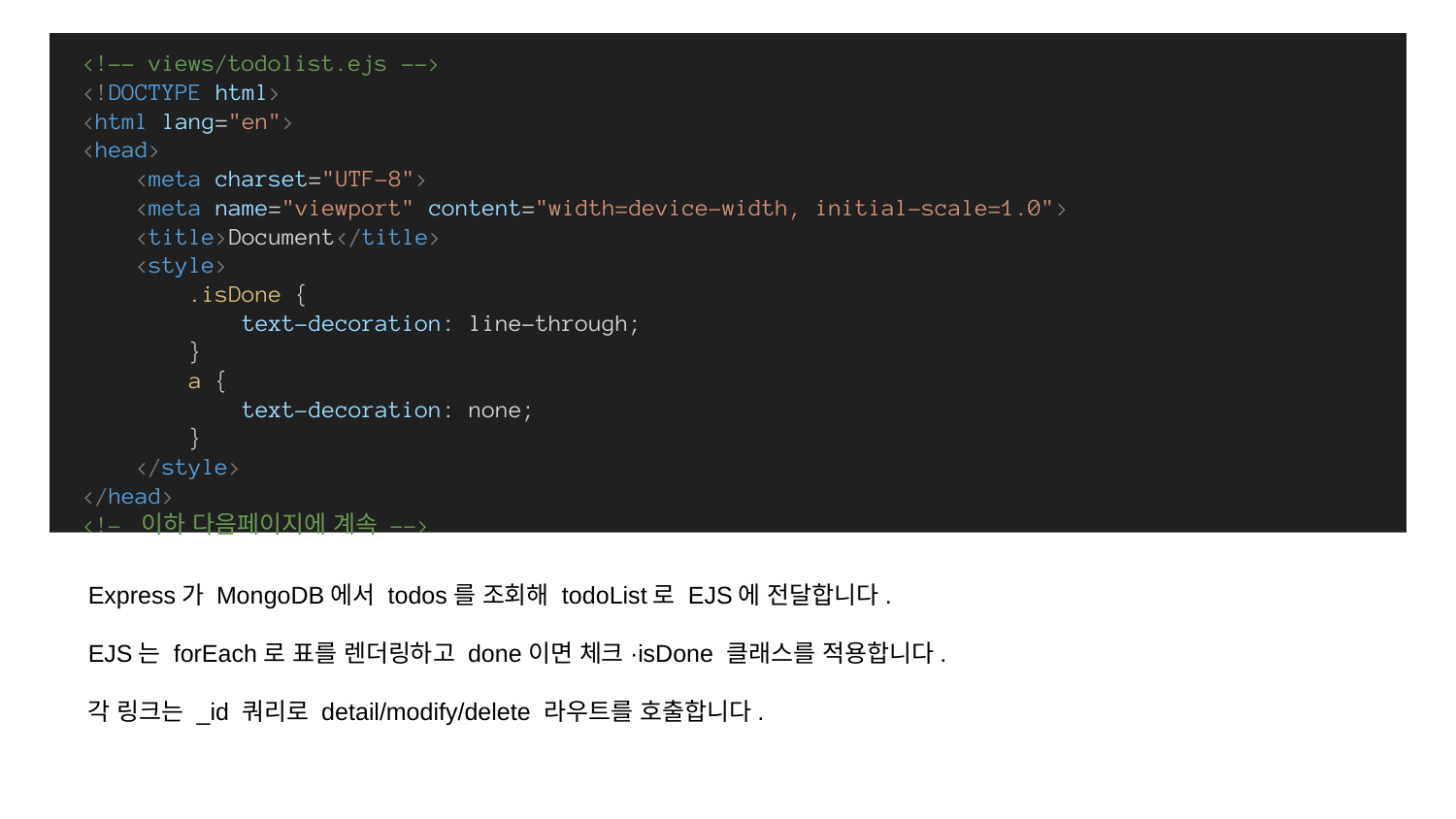

<!-- views/todolist.ejs -->
<!DOCTYPE html>
<html lang="en">
<head>
    <meta charset="UTF-8">
    <meta name="viewport" content="width=device-width, initial-scale=1.0">
    <title>Document</title>
    <style>
        .isDone {
            text-decoration: line-through;
        }
        a {
            text-decoration: none;
        }
    </style>
</head>
<!– 이하 다음페이지에 계속 -->

Express가 MongoDB에서 todos를 조회해 todoList로 EJS에 전달합니다.

EJS는 forEach로 표를 렌더링하고 done이면 체크·isDone 클래스를 적용합니다.

각 링크는 _id 쿼리로 detail/modify/delete 라우트를 호출합니다.